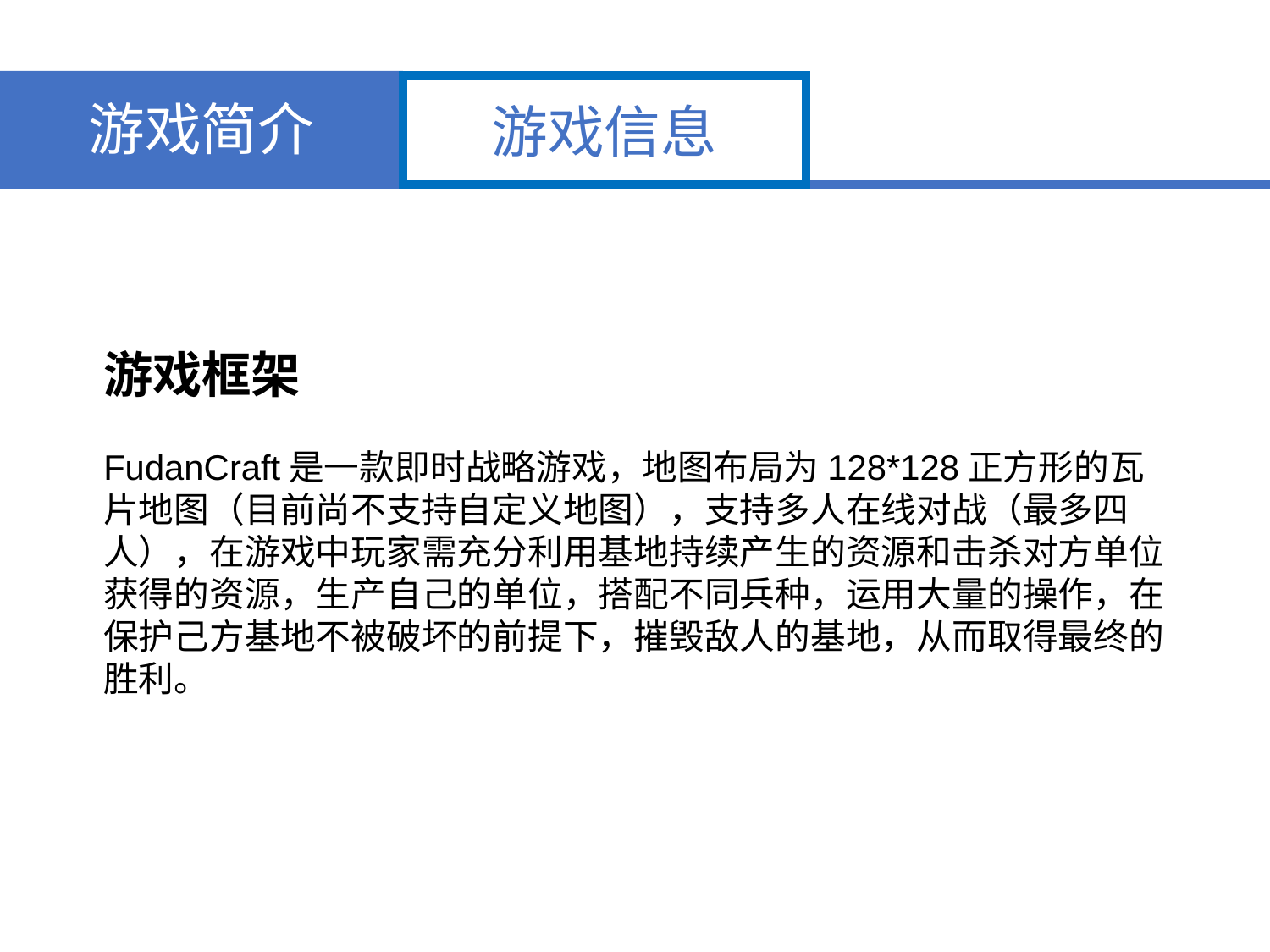

游戏简介
游戏信息
游戏框架

FudanCraft是一款即时战略游戏，地图布局为128*128正方形的瓦片地图（目前尚不支持自定义地图），支持多人在线对战（最多四人），在游戏中玩家需充分利用基地持续产生的资源和击杀对方单位获得的资源，生产自己的单位，搭配不同兵种，运用大量的操作，在保护己方基地不被破坏的前提下，摧毁敌人的基地，从而取得最终的胜利。